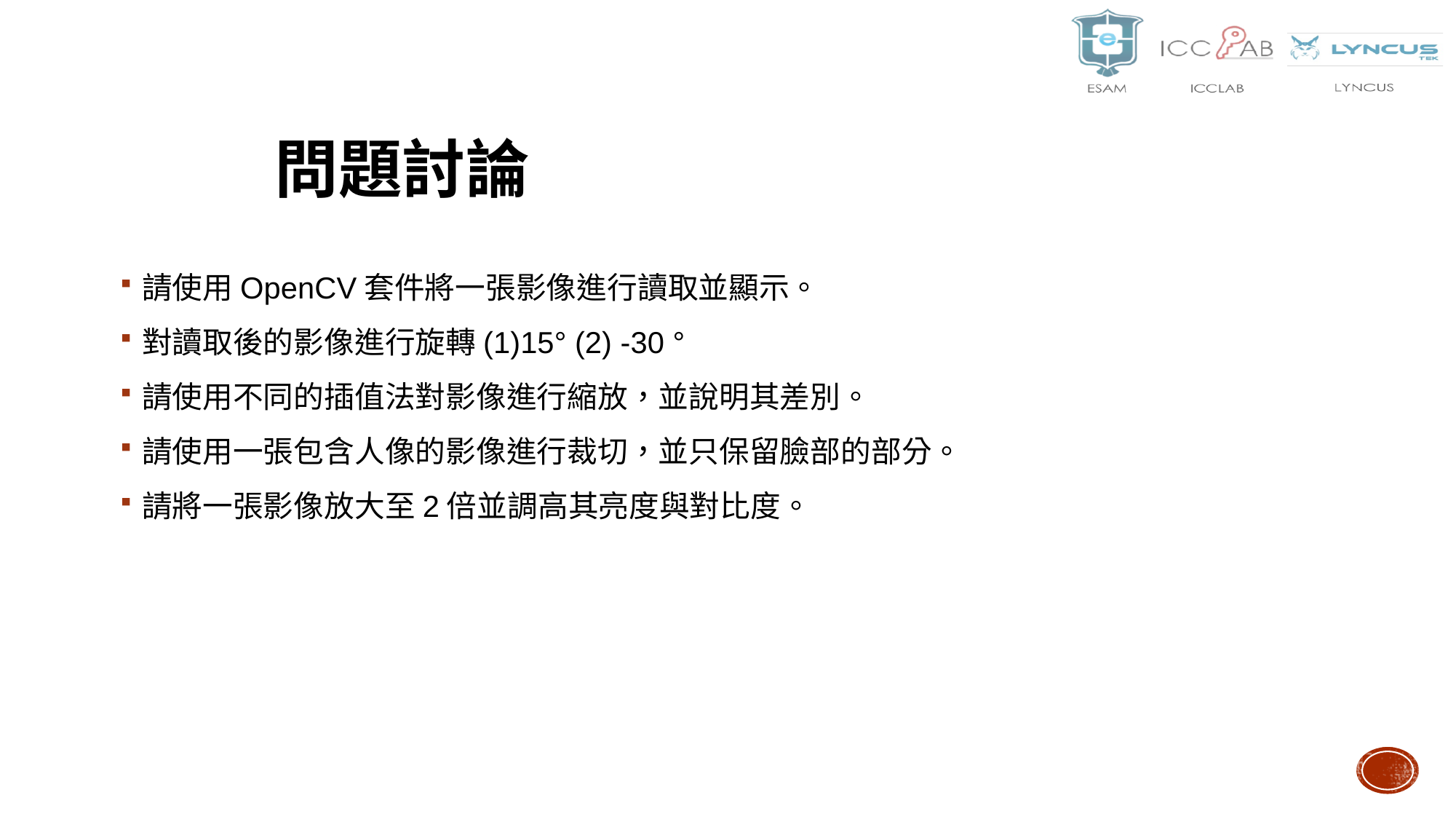

# 問題討論
請使用OpenCV套件將一張影像進行讀取並顯示。
對讀取後的影像進行旋轉(1)15° (2) -30 °
請使用不同的插值法對影像進行縮放，並說明其差別。
請使用一張包含人像的影像進行裁切，並只保留臉部的部分。
請將一張影像放大至2倍並調高其亮度與對比度。

2